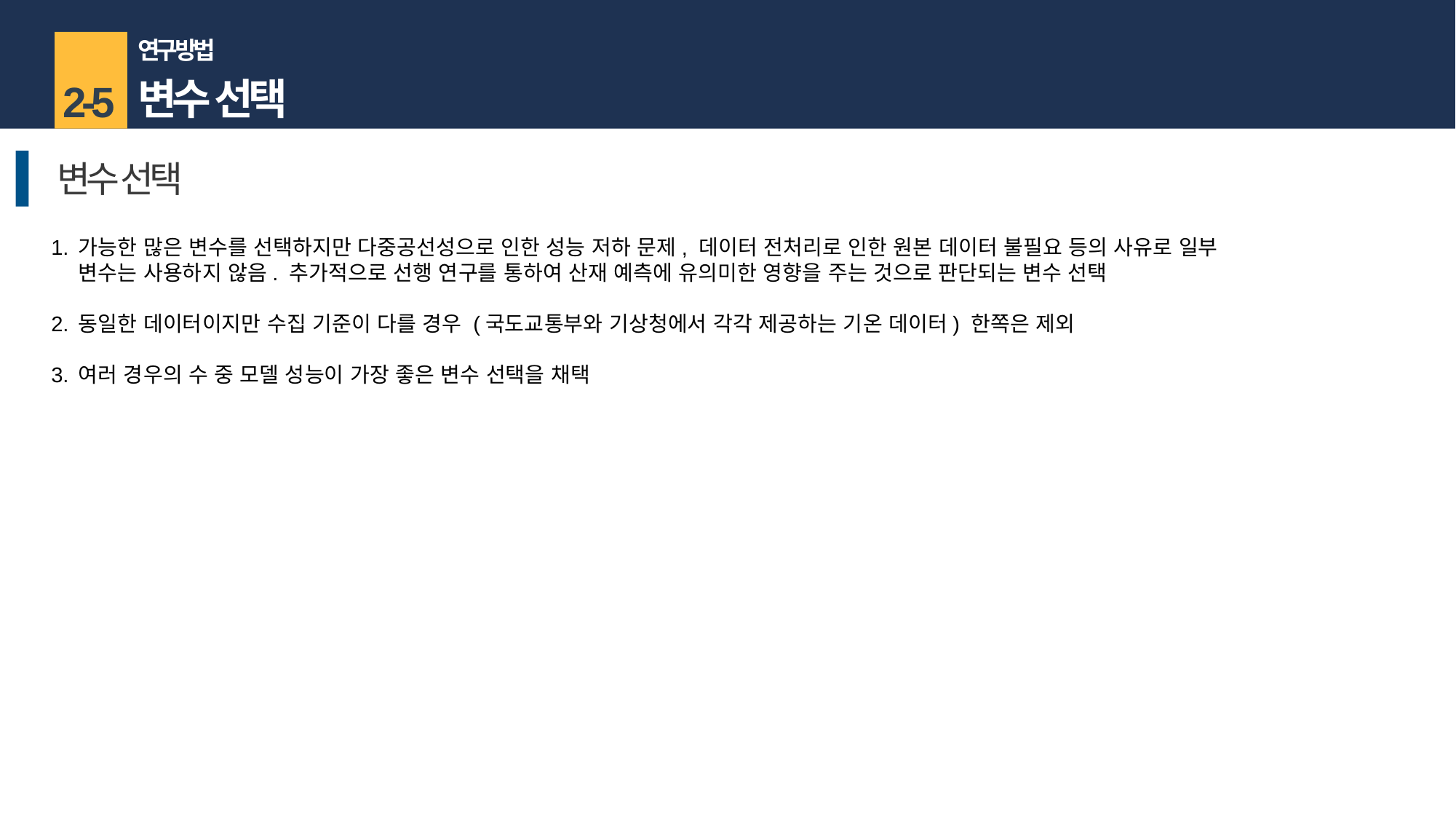

연구 방법

변수 선택
2-5

변수 선택
가능한 많은 변수를 선택하지만 다중공선성으로 인한 성능 저하 문제, 데이터 전처리로 인한 원본 데이터 불필요 등의 사유로 일부 변수는 사용하지 않음. 추가적으로 선행 연구를 통하여 산재 예측에 유의미한 영향을 주는 것으로 판단되는 변수 선택

동일한 데이터이지만 수집 기준이 다를 경우 (국도교통부와 기상청에서 각각 제공하는 기온 데이터) 한쪽은 제외

여러 경우의 수 중 모델 성능이 가장 좋은 변수 선택을 채택